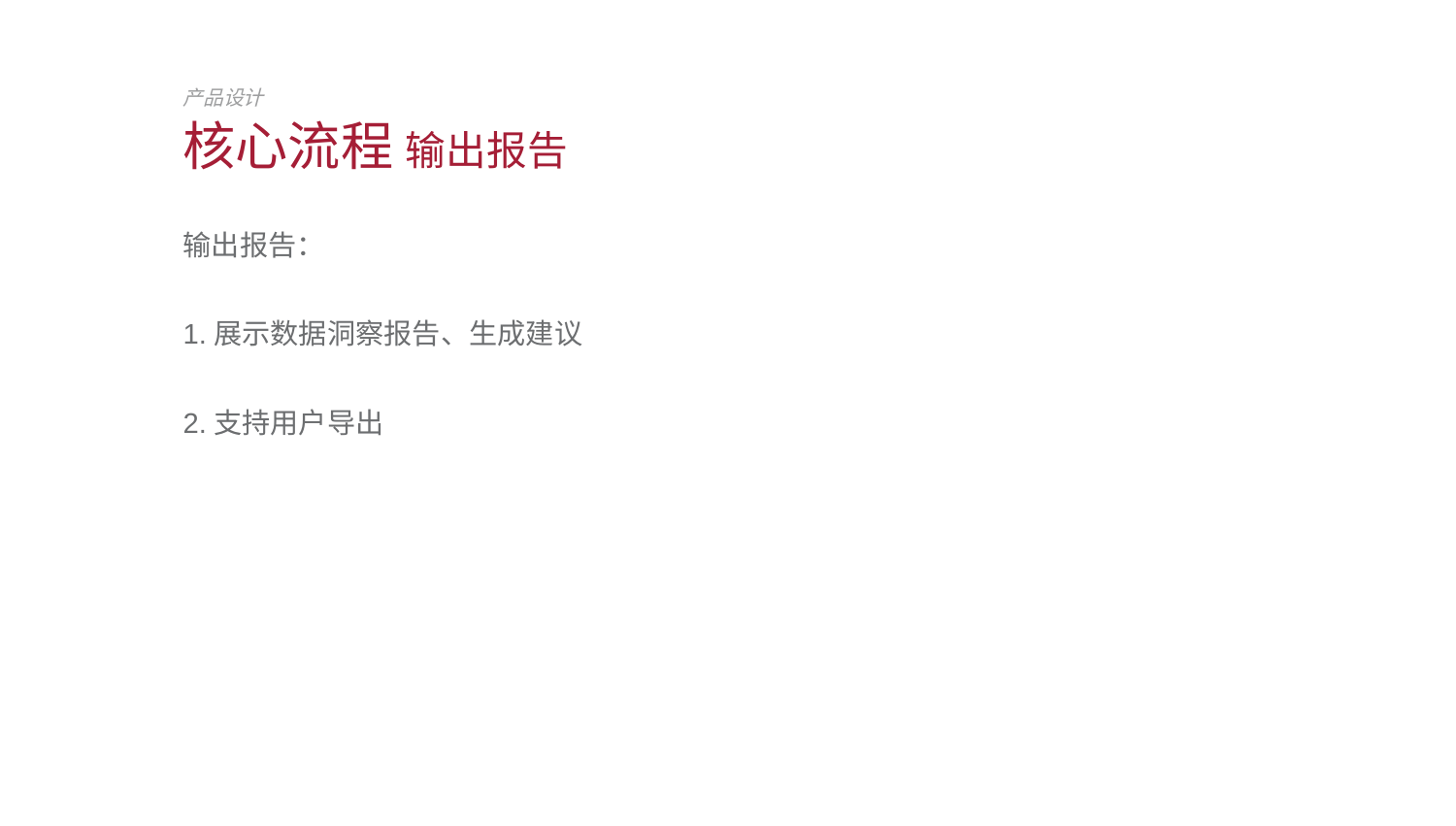

产品设计
核心流程 输出报告
输出报告：

1.展示数据洞察报告、生成建议

2.支持用户导出